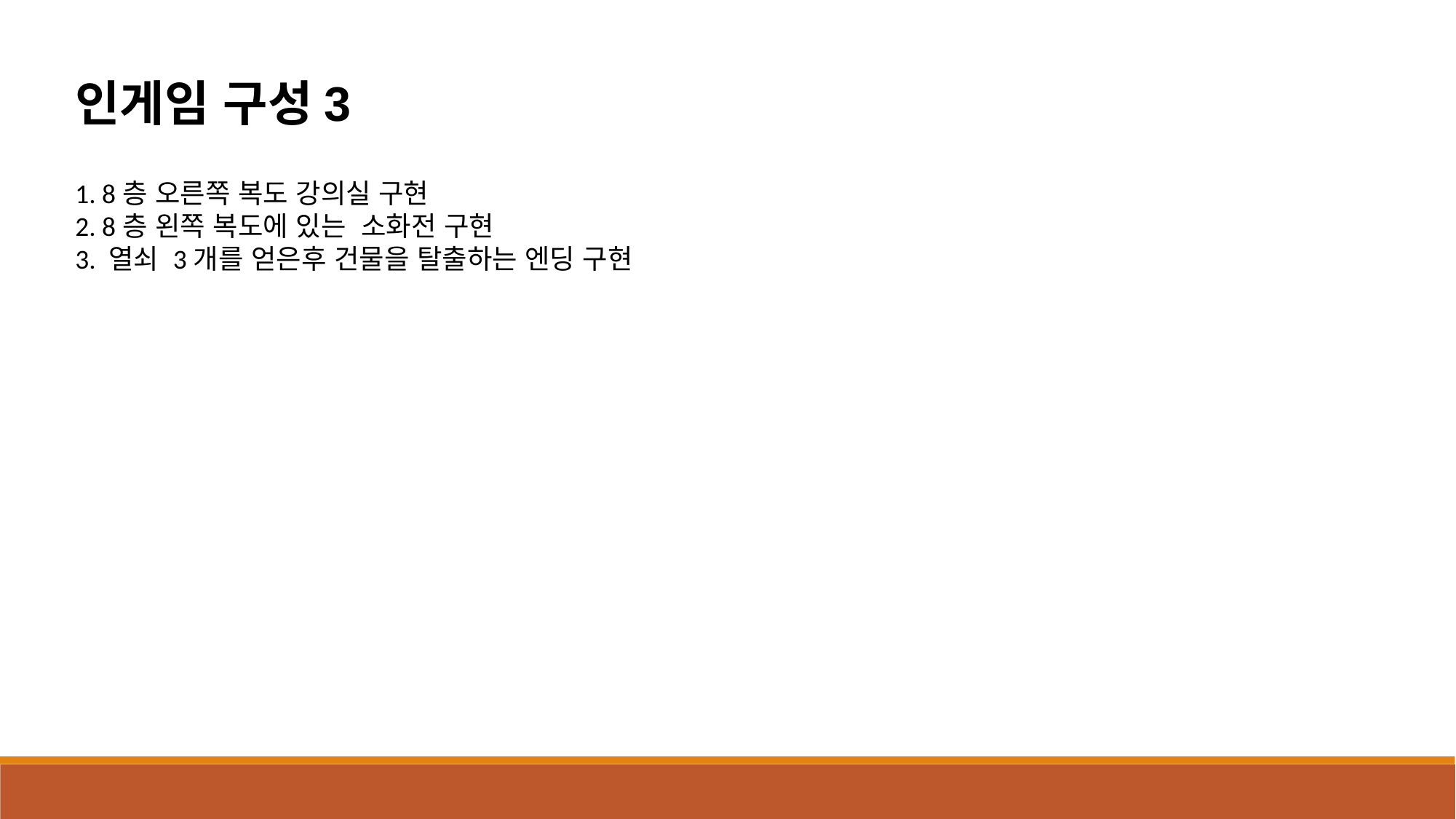

인게임 구성3

1. 8층 오른쪽 복도 강의실 구현
2. 8층 왼쪽 복도에 있는  소화전 구현
3. 열쇠 3개를 얻은후 건물을 탈출하는 엔딩 구현